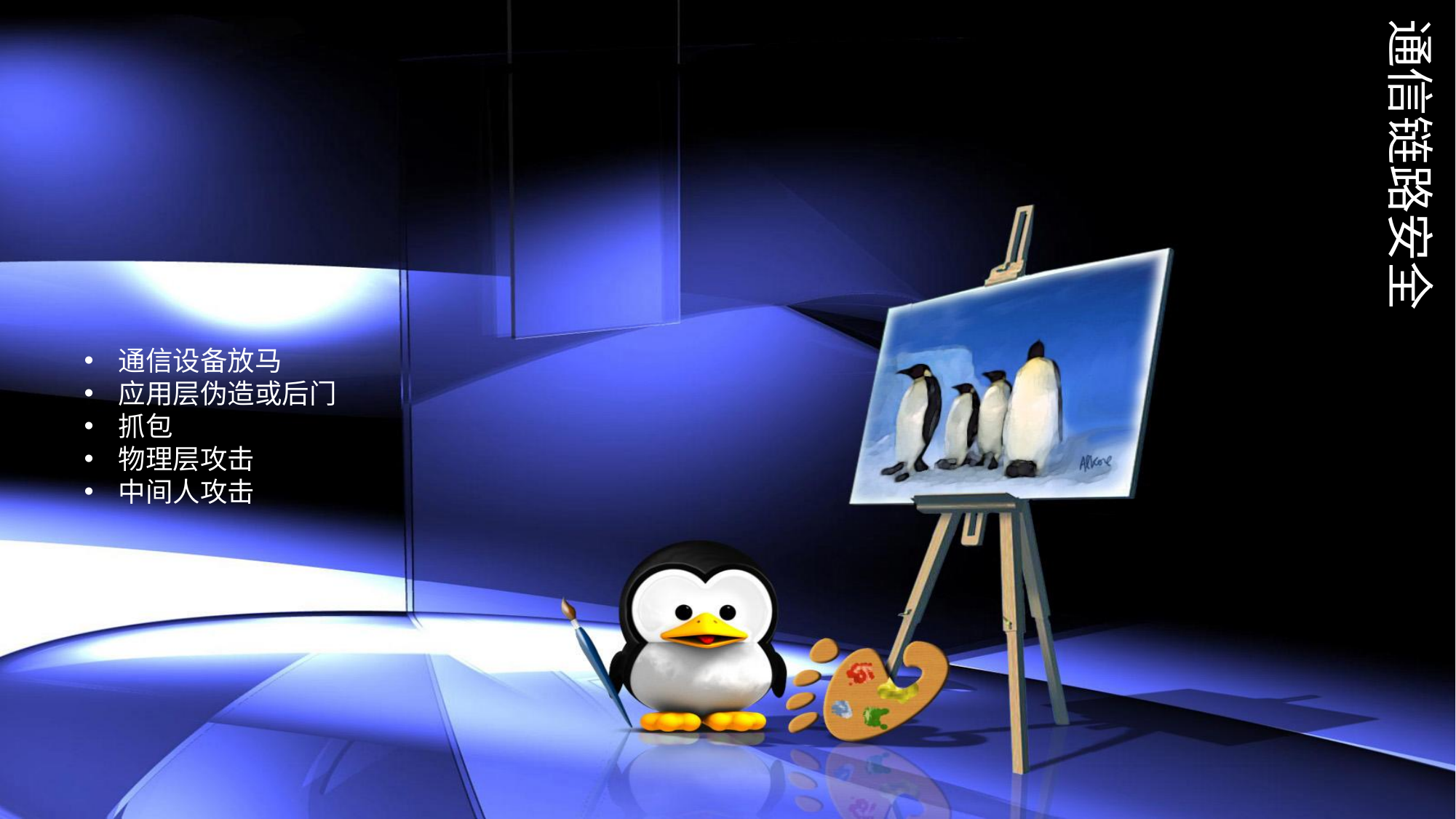

通信链路安全
通信设备放马
应用层伪造或后门
抓包
物理层攻击
中间人攻击